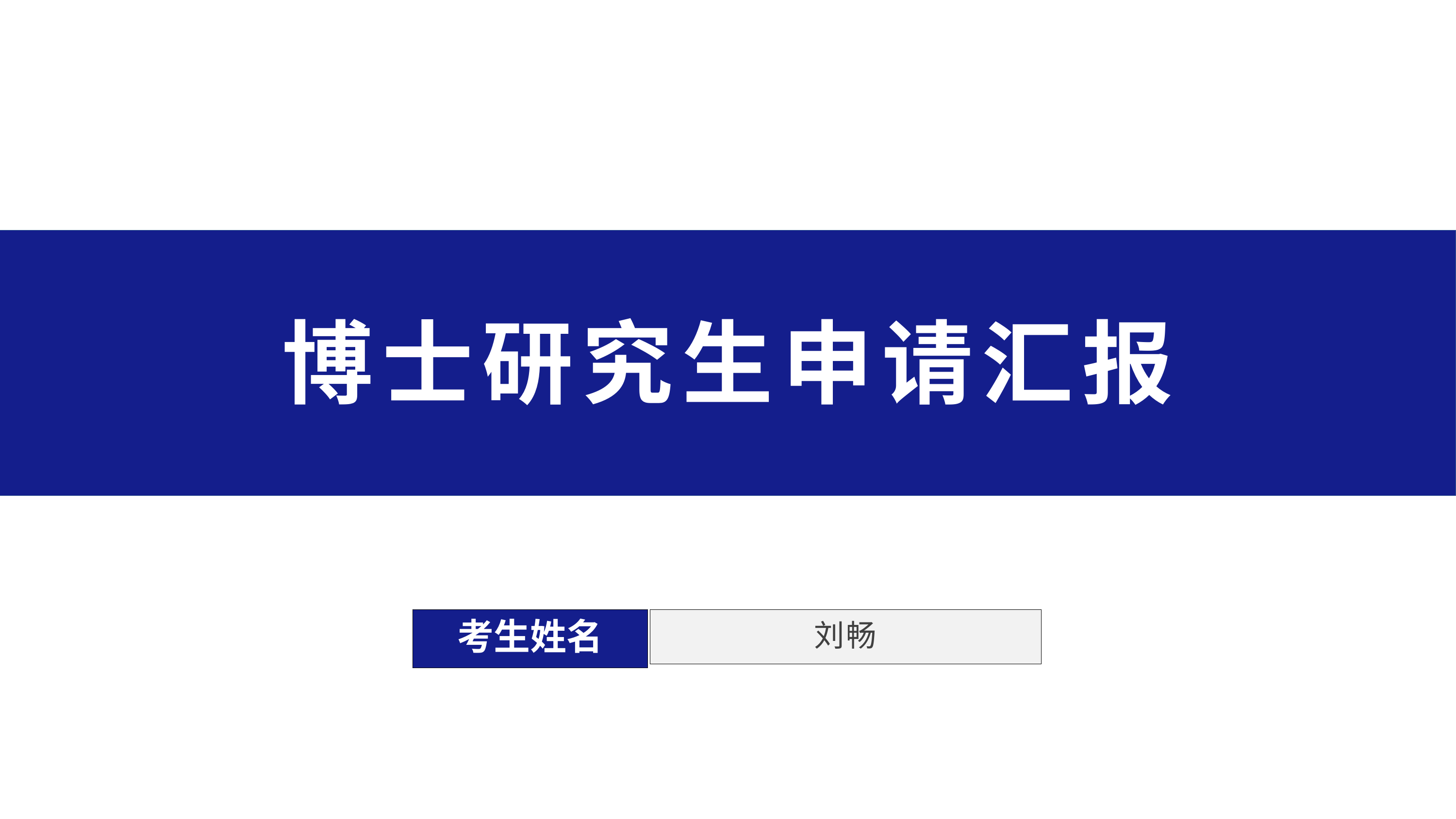

博士研究生申请汇报
| 考生姓名 |
| --- |
| 考生姓名 |
| --- |
| 刘畅 |
| --- |